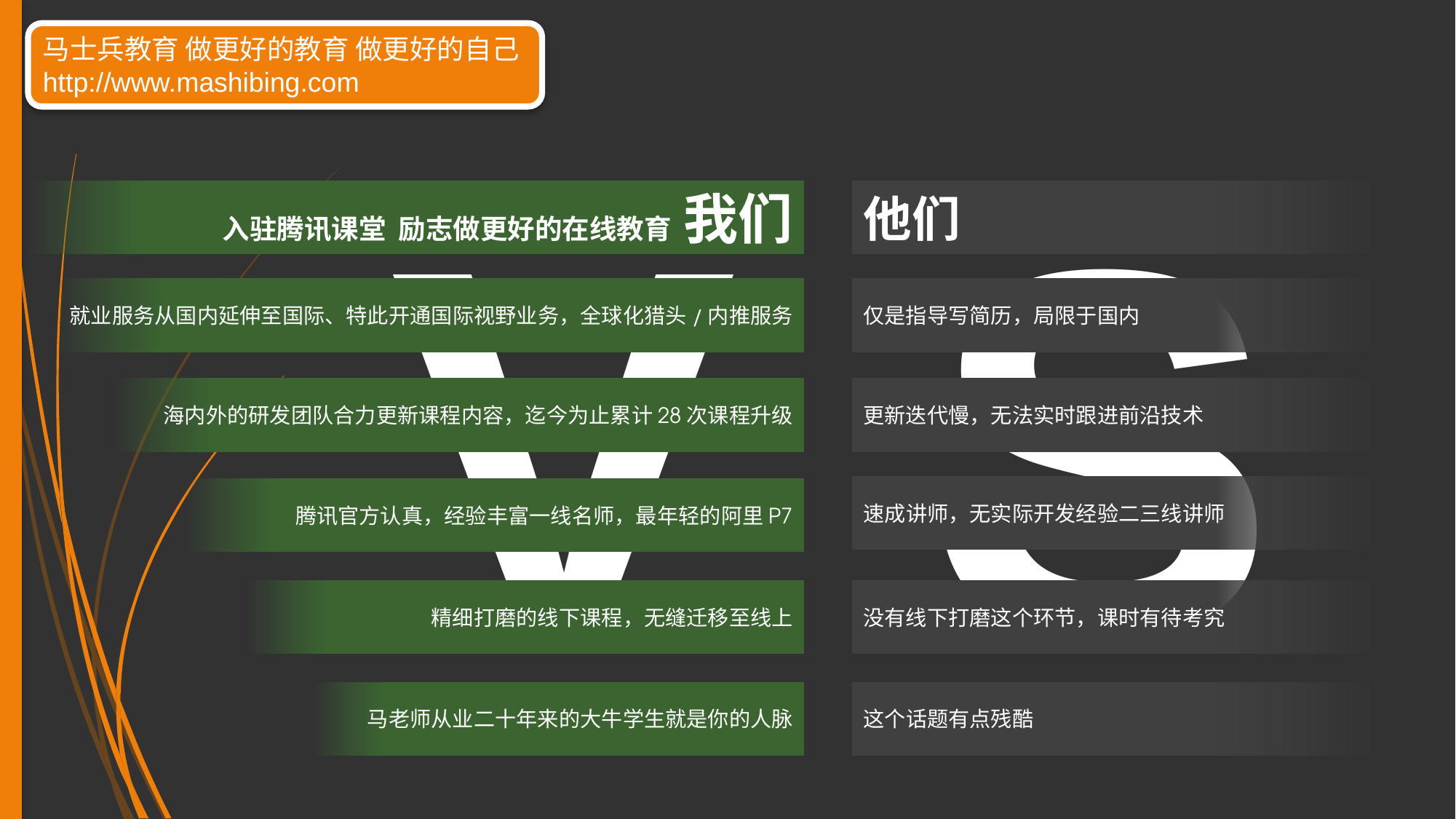

马士兵教育 做更好的教育 做更好的自己
http://www.mashibing.com
V
S
入驻腾讯课堂  励志做更好的在线教育  我们
他们
就业服务从国内延伸至国际、特此开通国际视野业务，全球化猎头/内推服务
仅是指导写简历，局限于国内
海内外的研发团队合力更新课程内容，迄今为止累计28次课程升级
更新迭代慢，无法实时跟进前沿技术
速成讲师，无实际开发经验二三线讲师
腾讯官方认真，经验丰富一线名师，最年轻的阿里P7
没有线下打磨这个环节，课时有待考究
精细打磨的线下课程，无缝迁移至线上
这个话题有点残酷
马老师从业二十年来的大牛学生就是你的人脉